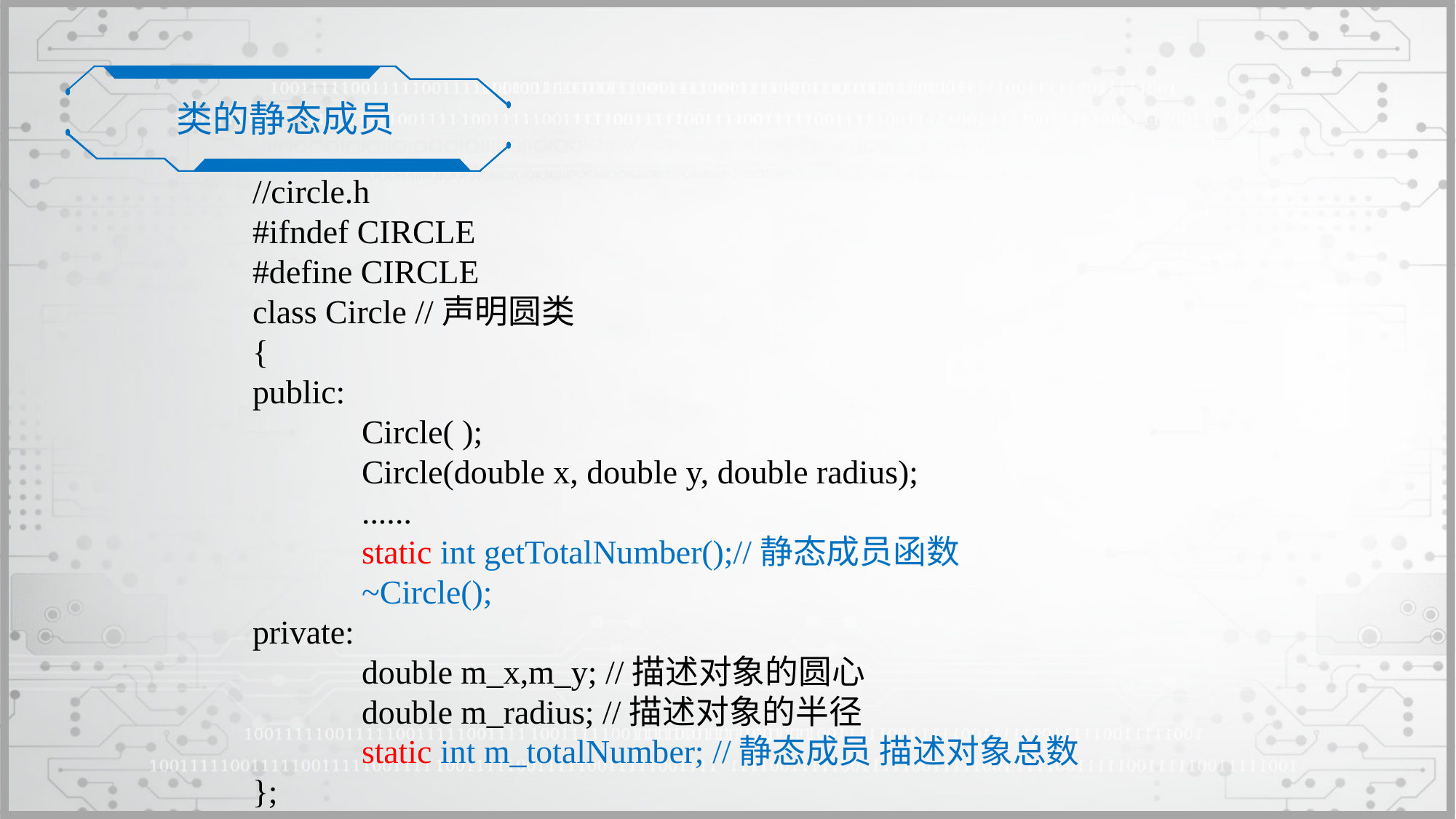

类的静态成员
//circle.h
#ifndef CIRCLE
#define CIRCLE
class Circle //声明圆类
{
public:
	Circle( );
	Circle(double x, double y, double radius);
	......
	static int getTotalNumber();//静态成员函数
	~Circle();
private:
	double m_x,m_y; //描述对象的圆心
	double m_radius; //描述对象的半径
	static int m_totalNumber; //静态成员 描述对象总数
};